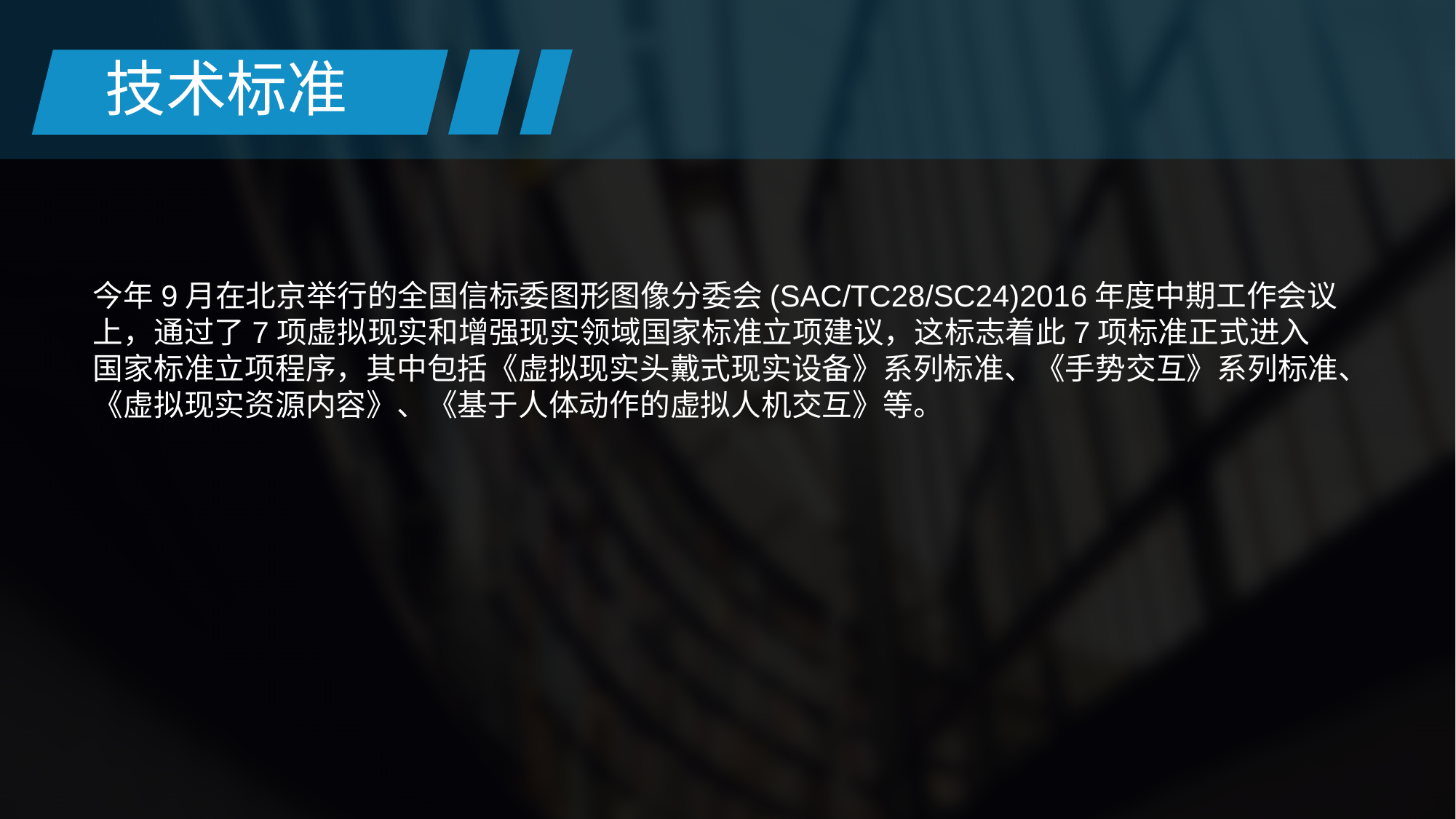

技术标准

今年9月在北京举行的全国信标委图形图像分委会(SAC/TC28/SC24)2016年度中期工作会议上，通过了7项虚拟现实和增强现实领域国家标准立项建议，这标志着此7项标准正式进入国家标准立项程序，其中包括《虚拟现实头戴式现实设备》系列标准、《手势交互》系列标准、《虚拟现实资源内容》、《基于人体动作的虚拟人机交互》等。